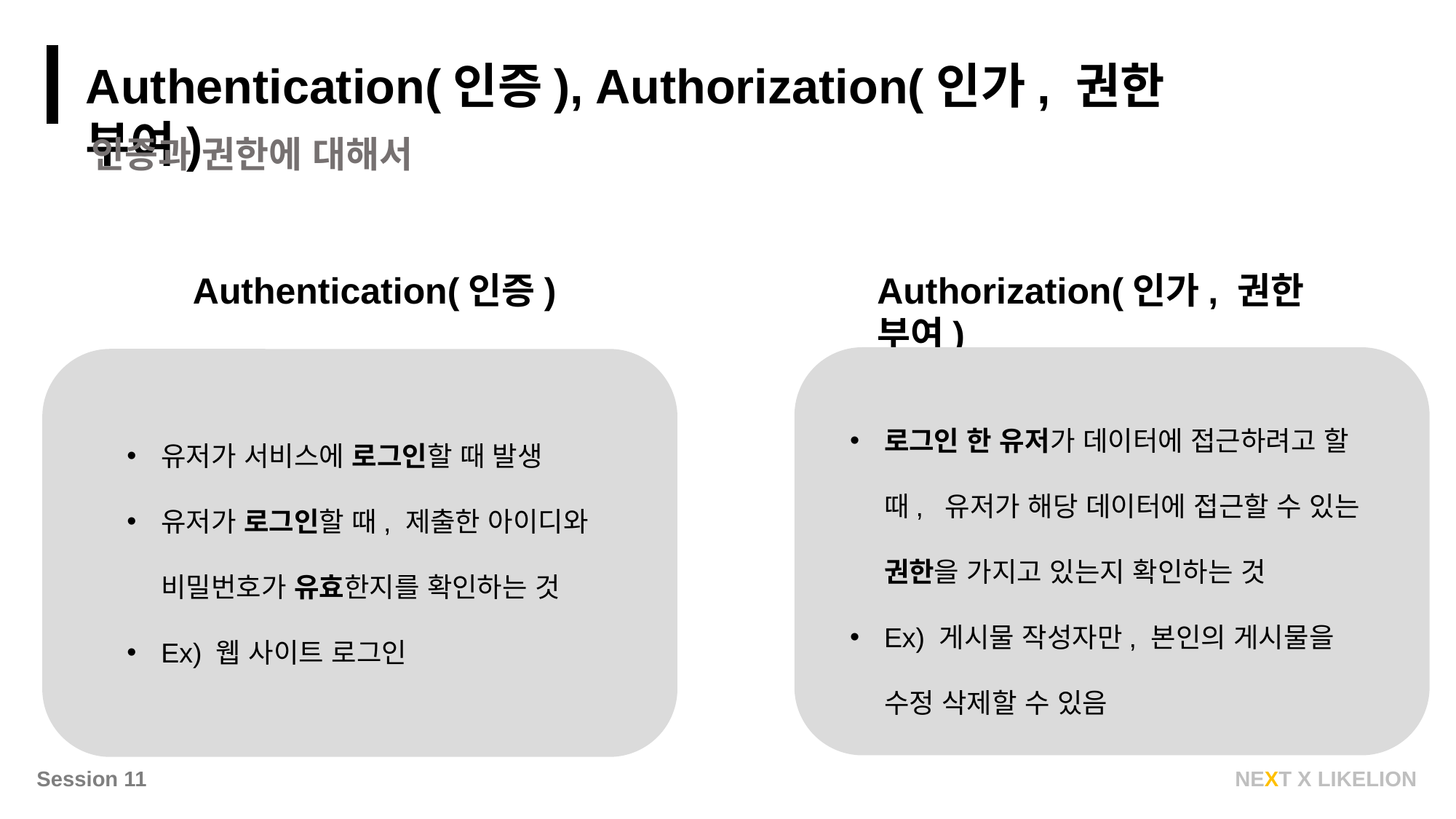

Authentication(인증), Authorization(인가, 권한 부여)

인증과 권한에 대해서
Authentication(인증)
Authorization(인가, 권한 부여)

로그인 한 유저가 데이터에 접근하려고 할 때,  유저가 해당 데이터에 접근할 수 있는 권한을 가지고 있는지 확인하는 것
Ex) 게시물 작성자만, 본인의 게시물을 수정 삭제할 수 있음
유저가 서비스에 로그인할 때 발생
유저가 로그인할 때, 제출한 아이디와 비밀번호가 유효한지를 확인하는 것
Ex) 웹 사이트 로그인
NEXT X LIKELION
Session 11